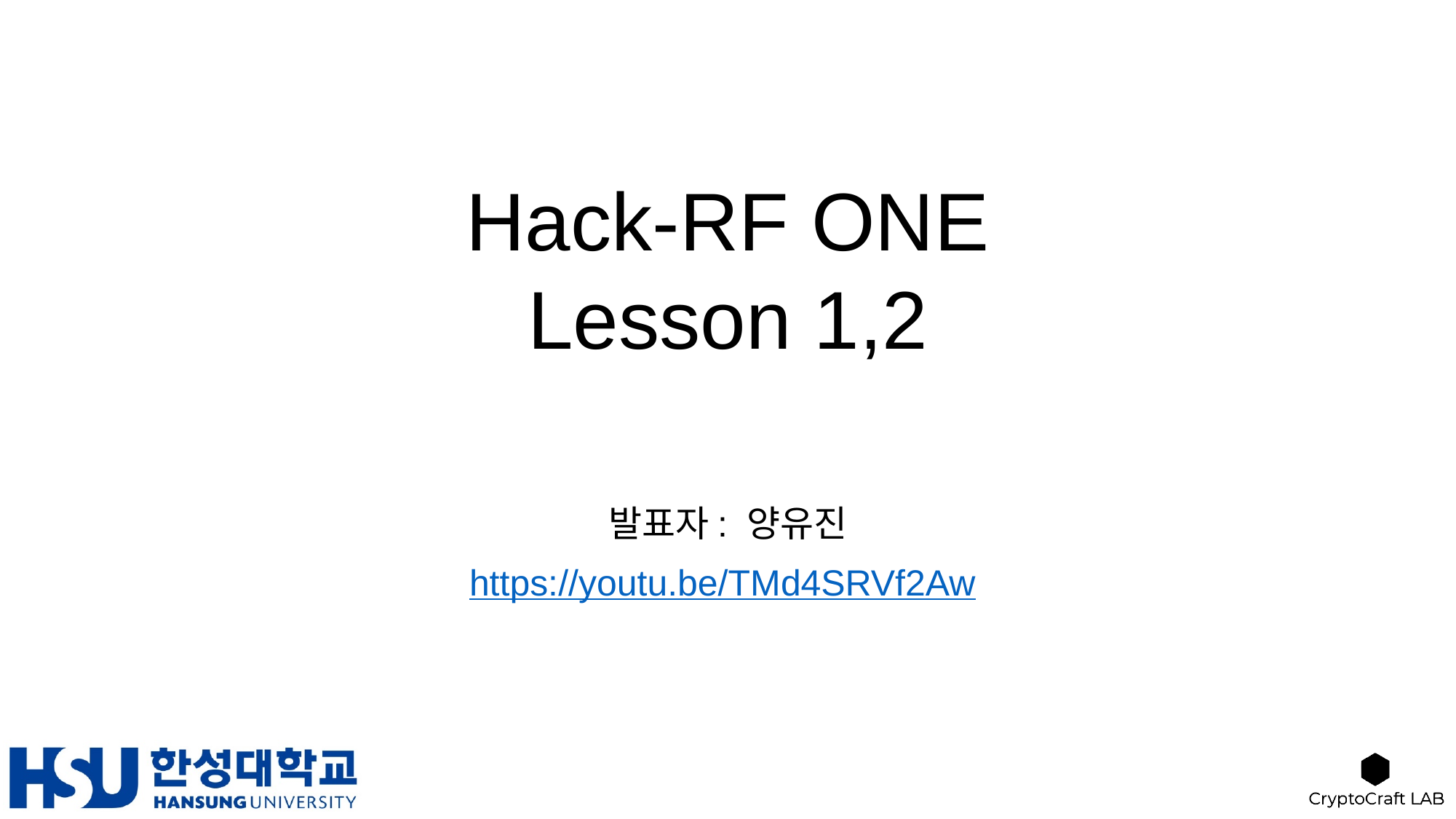

# Hack-RF ONE Lesson 1,2
발표자: 양유진
https://youtu.be/TMd4SRVf2Aw